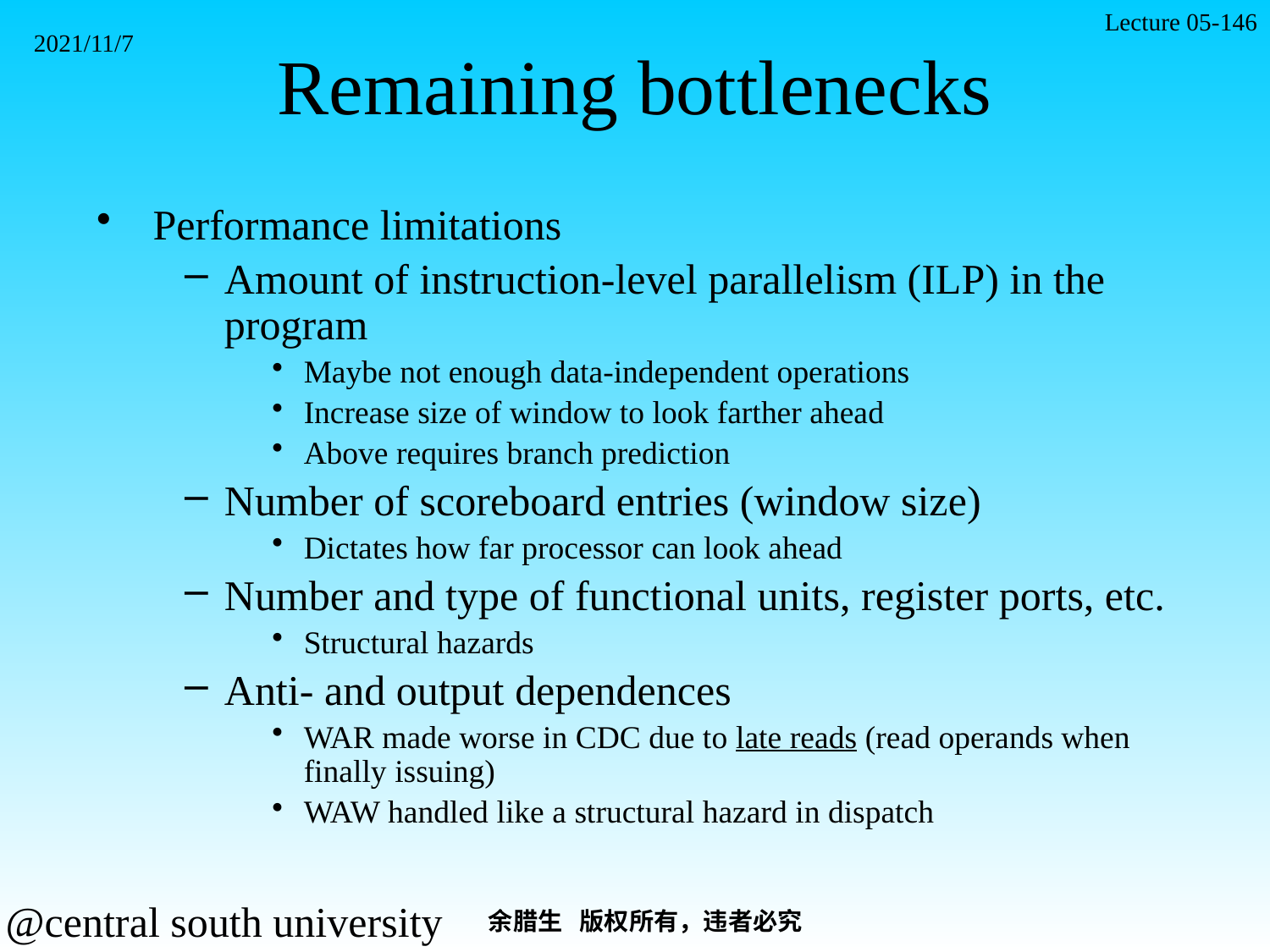

Lecture 05-146
2021/11/7
# Remaining bottlenecks
Performance limitations
Amount of instruction-level parallelism (ILP) in the program
Maybe not enough data-independent operations
Increase size of window to look farther ahead
Above requires branch prediction
Number of scoreboard entries (window size)
Dictates how far processor can look ahead
Number and type of functional units, register ports, etc.
Structural hazards
Anti- and output dependences
WAR made worse in CDC due to late reads (read operands when finally issuing)
WAW handled like a structural hazard in dispatch
余腊生   版权所有，违者必究